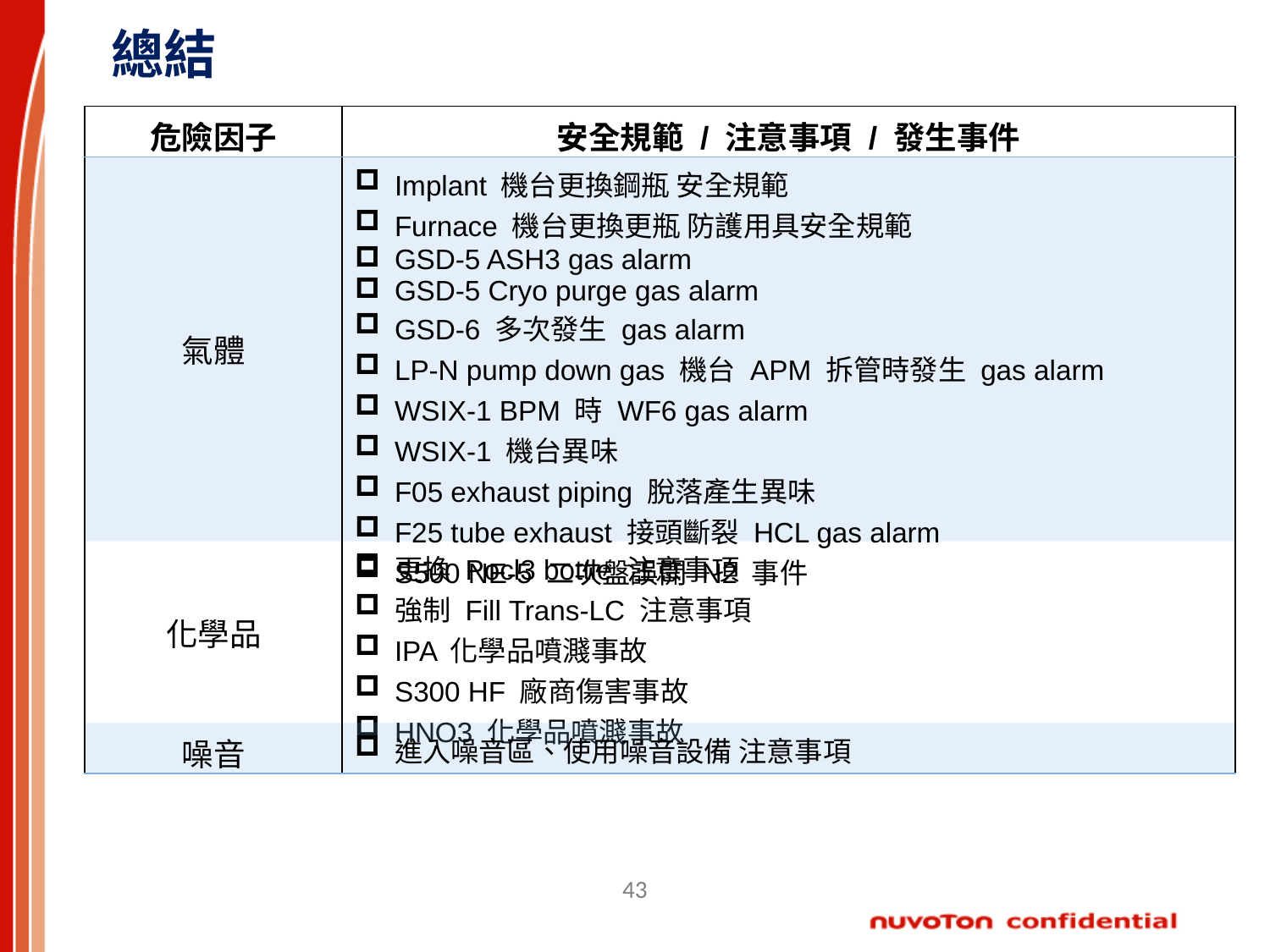

總結
| 危險因子 | 安全規範 / 注意事項 / 發生事件 |
| --- | --- |
| 氣體 | Implant 機台更換鋼瓶 安全規範 Furnace 機台更換更瓶 防護用具安全規範 GSD-5 ASH3 gas alarm GSD-5 Cryo purge gas alarm GSD-6 多次發生 gas alarm LP-N pump down gas 機台 APM 拆管時發生 gas alarm WSIX-1 BPM 時 WF6 gas alarm WSIX-1 機台異味 F05 exhaust piping 脫落產生異味 F25 tube exhaust 接頭斷裂 HCL gas alarm S500 NE-5 二次盤誤開 N2 事件 |
| 化學品 | 更換 Pocl3 bottle 注意事項 強制 Fill Trans-LC 注意事項 IPA 化學品噴濺事故 S300 HF 廠商傷害事故 HNO3 化學品噴濺事故 |
| 噪音 | 進入噪音區、使用噪音設備 注意事項 |
43